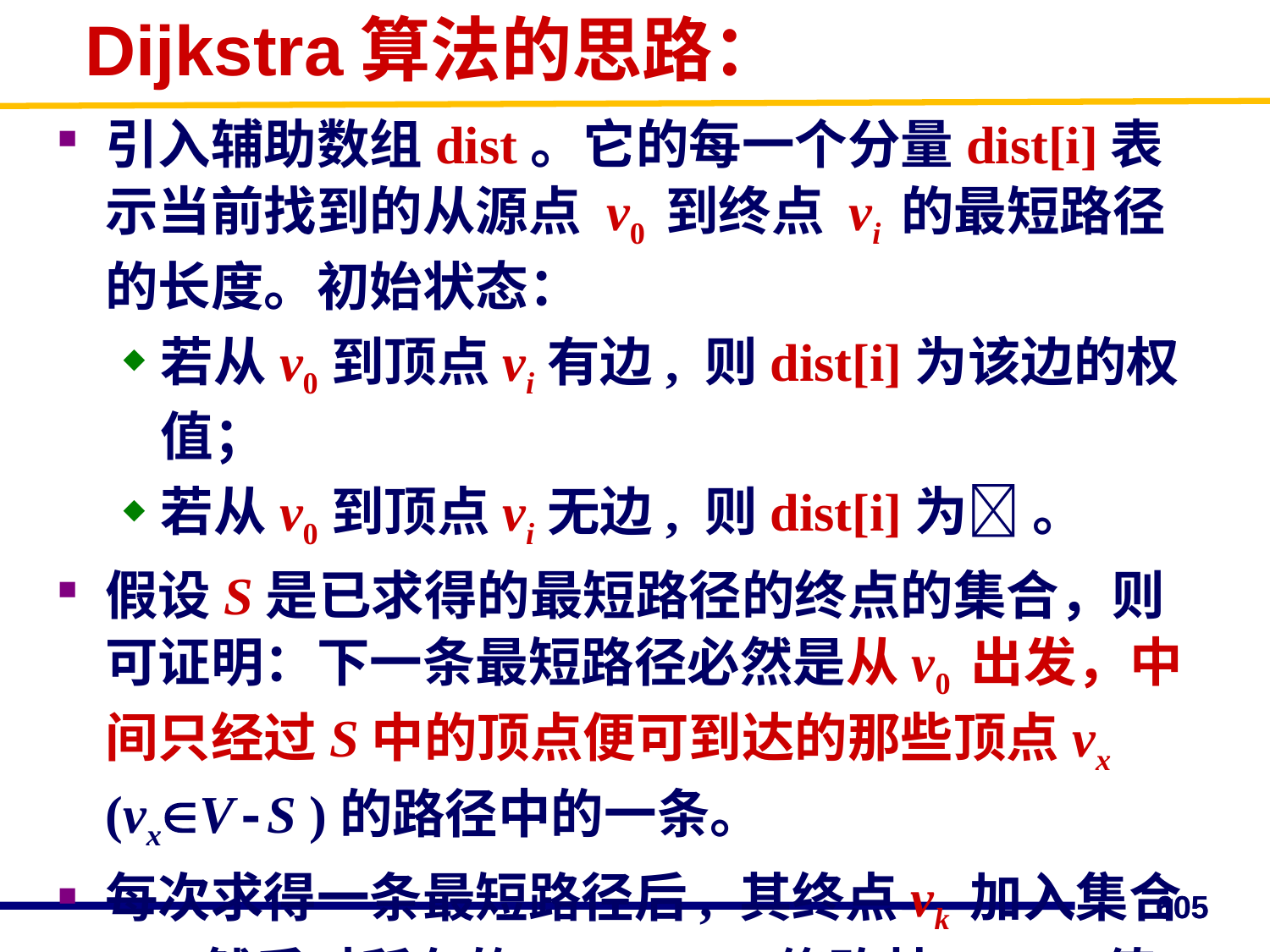

# Dijkstra算法的思路：
引入辅助数组dist。它的每一个分量dist[i]表示当前找到的从源点 v0 到终点 vi 的最短路径的长度。初始状态：
若从v0到顶点vi有边, 则dist[i]为该边的权值；
若从v0到顶点vi无边, 则dist[i]为∞ 。
假设S是已求得的最短路径的终点的集合，则可证明：下一条最短路径必然是从v0 出发，中间只经过S中的顶点便可到达的那些顶点vx (vx∈V-S )的路径中的一条。
每次求得一条最短路径后, 其终点vk 加入集合S，然后对所有的vi ∈V-S，修改其 dist[i]值。
605
605